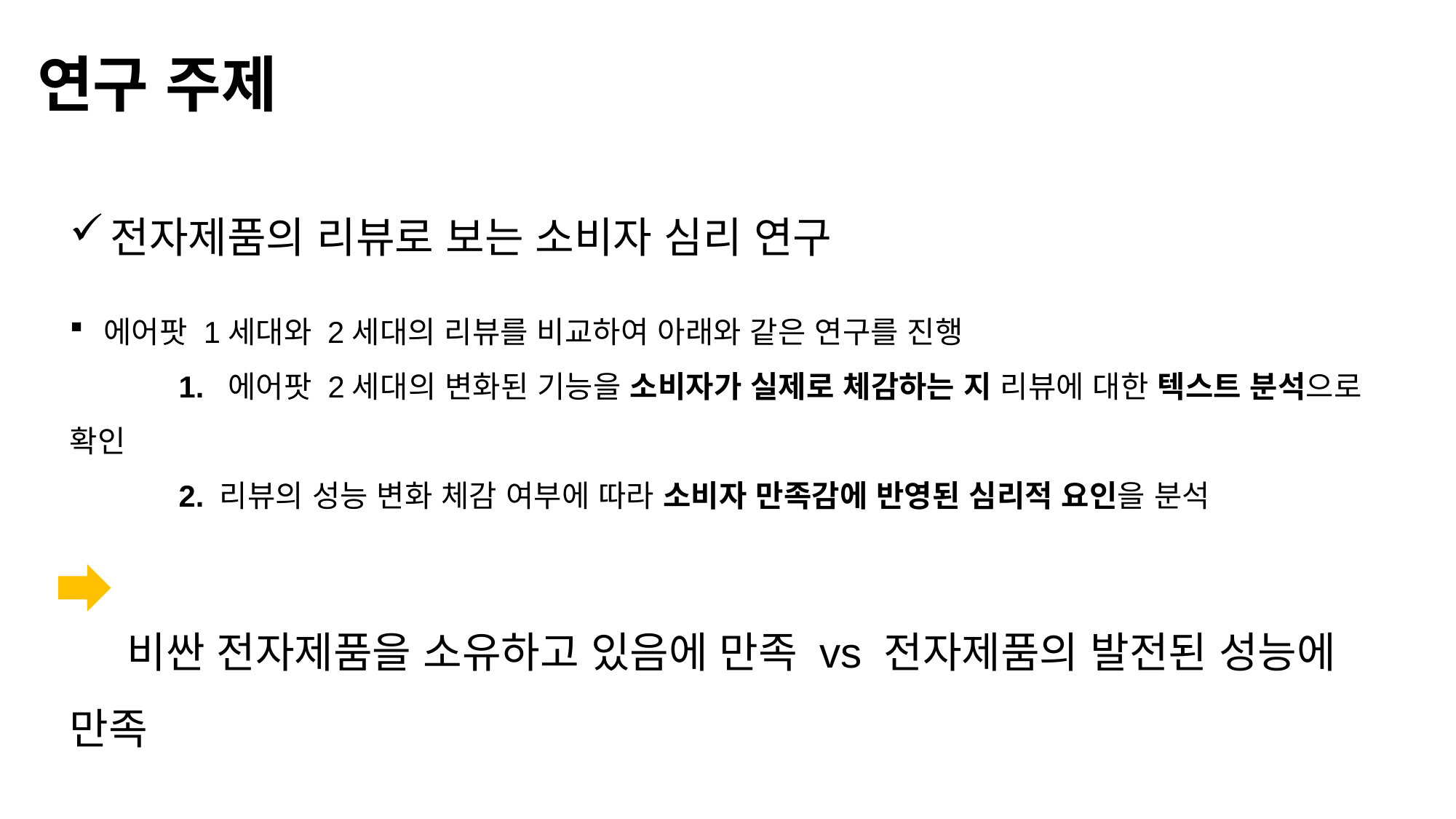

연구 주제
전자제품의 리뷰로 보는 소비자 심리 연구

에어팟 1세대와 2세대의 리뷰를 비교하여 아래와 같은 연구를 진행
	1.  에어팟 2세대의 변화된 기능을 소비자가 실제로 체감하는 지 리뷰에 대한 텍스트 분석으로 확인
	2. 리뷰의 성능 변화 체감 여부에 따라 소비자 만족감에 반영된 심리적 요인을 분석

    비싼 전자제품을 소유하고 있음에 만족 vs 전자제품의 발전된 성능에 만족